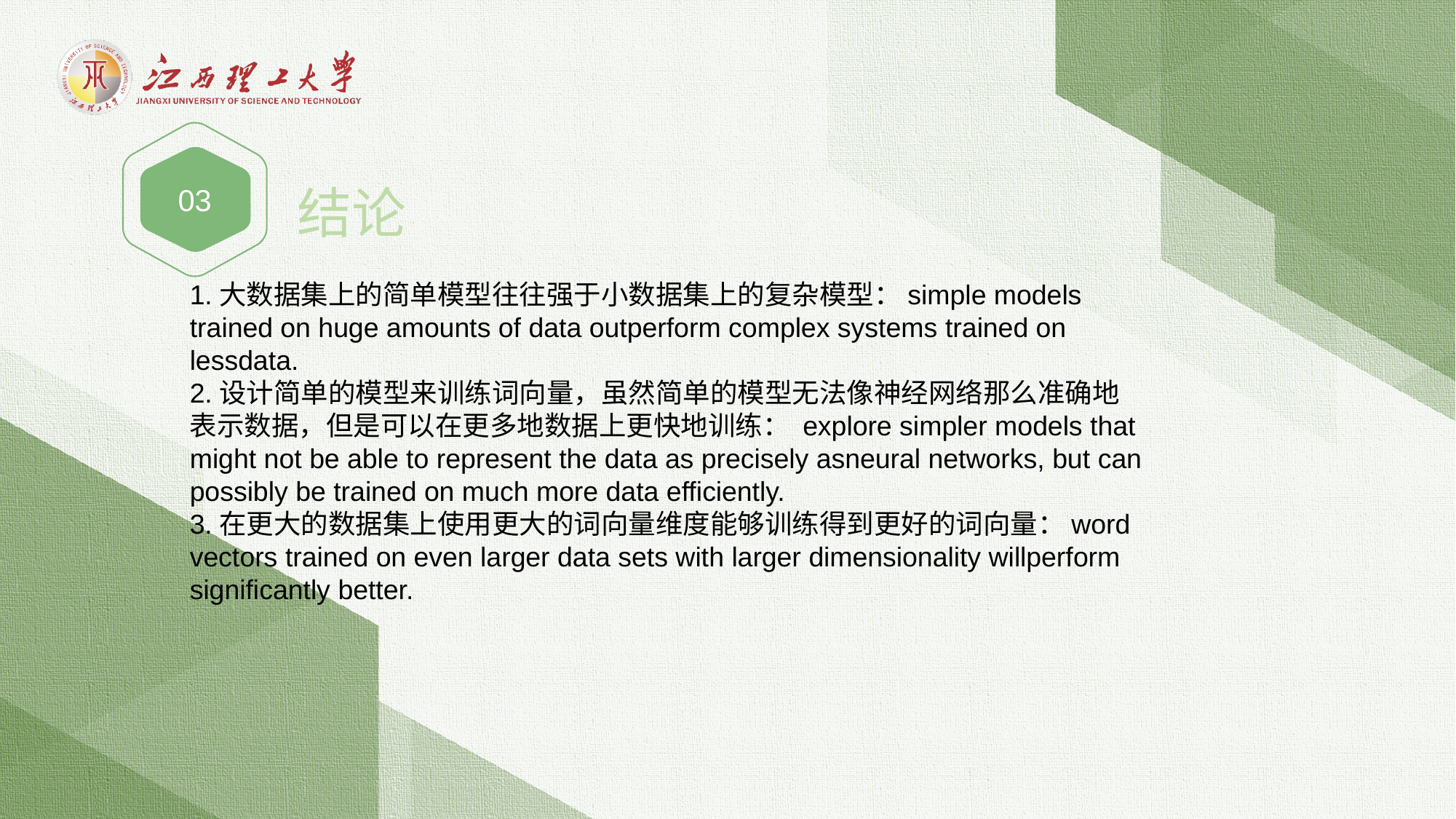

03
结论
1.大数据集上的简单模型往往强于小数据集上的复杂模型：simple models trained on huge amounts of data outperform complex systems trained on lessdata.
2.设计简单的模型来训练词向量，虽然简单的模型无法像神经网络那么准确地表示数据，但是可以在更多地数据上更快地训练： explore simpler models that might not be able to represent the data as precisely asneural networks, but can possibly be trained on much more data efficiently.
3.在更大的数据集上使用更大的词向量维度能够训练得到更好的词向量：word vectors trained on even larger data sets with larger dimensionality willperform significantly better.